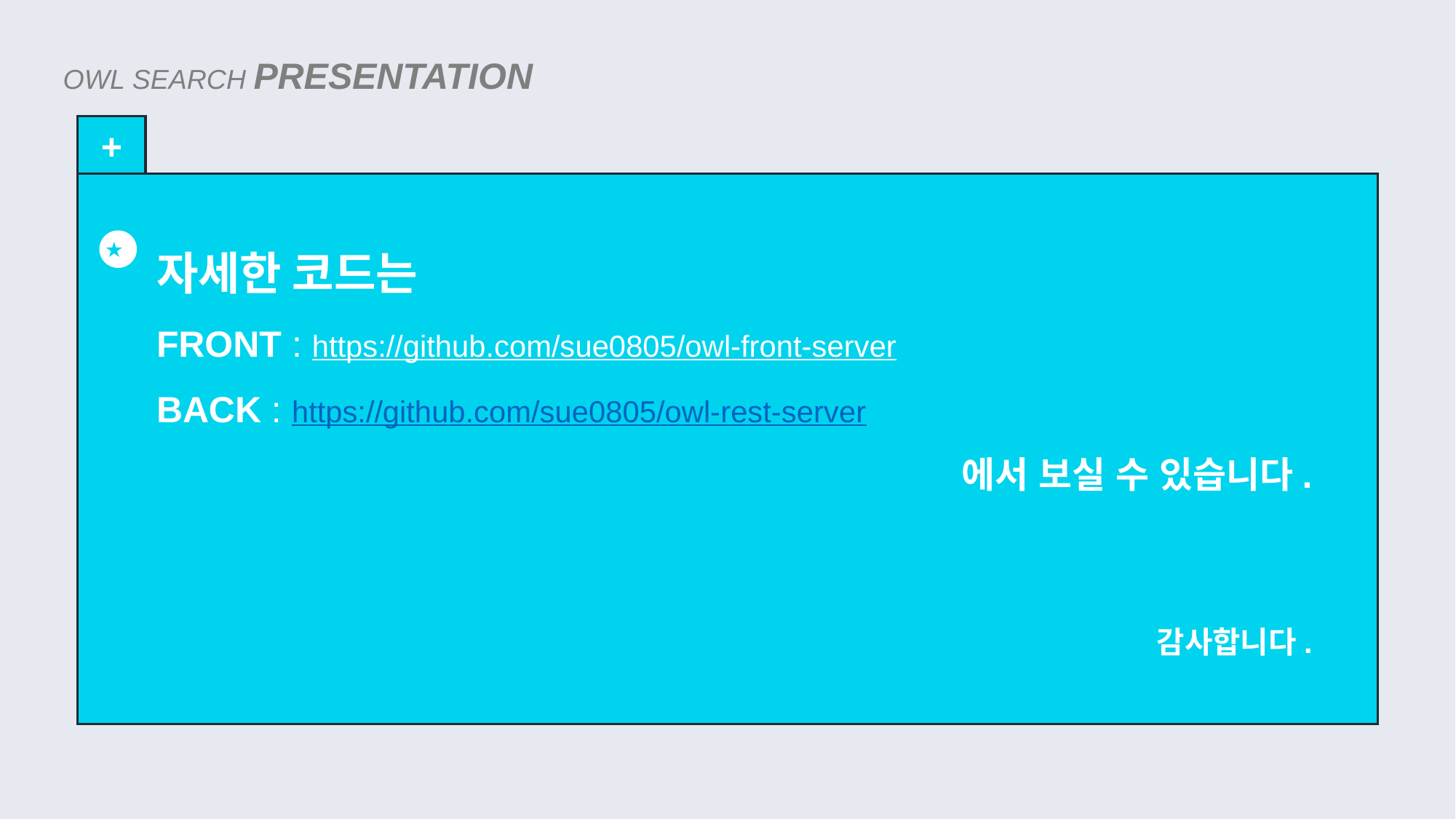

OWL SEARCH PRESENTATION
+

자세한 코드는
FRONT : https://github.com/sue0805/owl-front-server
BACK : https://github.com/sue0805/owl-rest-server
에서 보실 수 있습니다.

감사합니다.
★